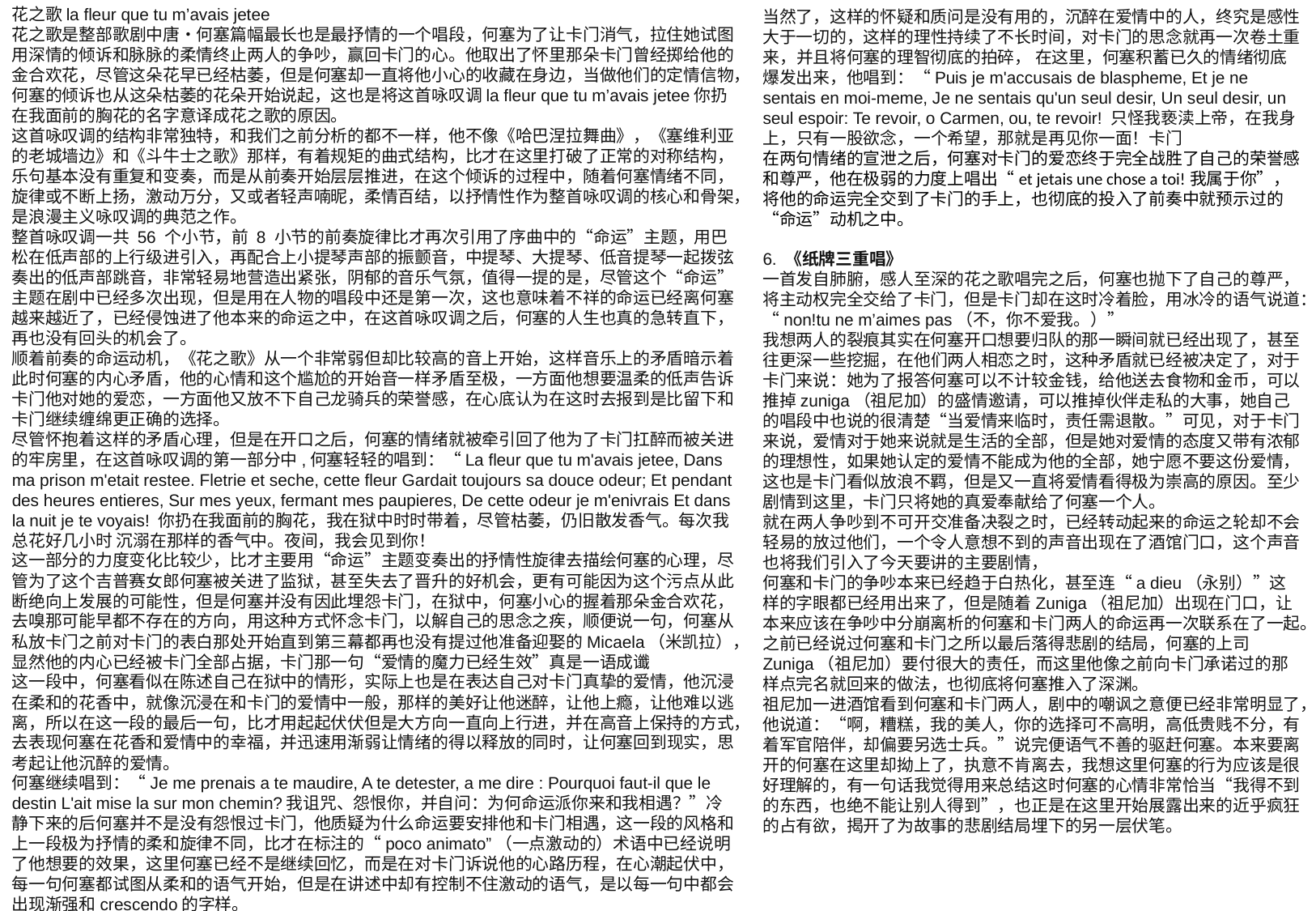

当然了，这样的怀疑和质问是没有用的，沉醉在爱情中的人，终究是感性大于一切的，这样的理性持续了不长时间，对卡门的思念就再一次卷土重来，并且将何塞的理智彻底的拍碎， 在这里，何塞积蓄已久的情绪彻底爆发出来，他唱到：“Puis je m'accusais de blaspheme, Et je ne sentais en moi-meme, Je ne sentais qu'un seul desir, Un seul desir, un seul espoir: Te revoir, o Carmen, ou, te revoir! 只怪我亵渎上帝，在我身上，只有一股欲念，一个希望，那就是再见你一面！卡门
在两句情绪的宣泄之后，何塞对卡门的爱恋终于完全战胜了自己的荣誉感和尊严，他在极弱的力度上唱出“et jetais une chose a toi!我属于你”，将他的命运完全交到了卡门的手上，也彻底的投入了前奏中就预示过的“命运”动机之中。

6. 《纸牌三重唱》
一首发自肺腑，感人至深的花之歌唱完之后，何塞也抛下了自己的尊严，将主动权完全交给了卡门，但是卡门却在这时冷着脸，用冰冷的语气说道：“non!tu ne m’aimes pas（不，你不爱我。）”
我想两人的裂痕其实在何塞开口想要归队的那一瞬间就已经出现了，甚至往更深一些挖掘，在他们两人相恋之时，这种矛盾就已经被决定了，对于卡门来说：她为了报答何塞可以不计较金钱，给他送去食物和金币，可以推掉zuniga（祖尼加）的盛情邀请，可以推掉伙伴走私的大事，她自己的唱段中也说的很清楚“当爱情来临时，责任需退散。”可见，对于卡门来说，爱情对于她来说就是生活的全部，但是她对爱情的态度又带有浓郁的理想性，如果她认定的爱情不能成为他的全部，她宁愿不要这份爱情，这也是卡门看似放浪不羁，但是又一直将爱情看得极为崇高的原因。至少剧情到这里，卡门只将她的真爱奉献给了何塞一个人。
就在两人争吵到不可开交准备决裂之时，已经转动起来的命运之轮却不会轻易的放过他们，一个令人意想不到的声音出现在了酒馆门口，这个声音也将我们引入了今天要讲的主要剧情，
何塞和卡门的争吵本来已经趋于白热化，甚至连“a dieu（永别）”这样的字眼都已经用出来了，但是随着Zuniga（祖尼加）出现在门口，让本来应该在争吵中分崩离析的何塞和卡门两人的命运再一次联系在了一起。之前已经说过何塞和卡门之所以最后落得悲剧的结局，何塞的上司Zuniga（祖尼加）要付很大的责任，而这里他像之前向卡门承诺过的那样点完名就回来的做法，也彻底将何塞推入了深渊。
祖尼加一进酒馆看到何塞和卡门两人，剧中的嘲讽之意便已经非常明显了，他说道：“啊，糟糕，我的美人，你的选择可不高明，高低贵贱不分，有着军官陪伴，却偏要另选士兵。”说完便语气不善的驱赶何塞。本来要离开的何塞在这里却拗上了，执意不肯离去，我想这里何塞的行为应该是很好理解的，有一句话我觉得用来总结这时何塞的心情非常恰当“我得不到的东西，也绝不能让别人得到”，也正是在这里开始展露出来的近乎疯狂的占有欲，揭开了为故事的悲剧结局埋下的另一层伏笔。
花之歌la fleur que tu m’avais jetee
花之歌是整部歌剧中唐•何塞篇幅最长也是最抒情的一个唱段，何塞为了让卡门消气，拉住她试图用深情的倾诉和脉脉的柔情终止两人的争吵，赢回卡门的心。他取出了怀里那朵卡门曾经掷给他的金合欢花，尽管这朵花早已经枯萎，但是何塞却一直将他小心的收藏在身边，当做他们的定情信物，何塞的倾诉也从这朵枯萎的花朵开始说起，这也是将这首咏叹调la fleur que tu m’avais jetee你扔在我面前的胸花的名字意译成花之歌的原因。
这首咏叹调的结构非常独特，和我们之前分析的都不一样，他不像《哈巴涅拉舞曲》，《塞维利亚的老城墙边》和《斗牛士之歌》那样，有着规矩的曲式结构，比才在这里打破了正常的对称结构，乐句基本没有重复和变奏，而是从前奏开始层层推进，在这个倾诉的过程中，随着何塞情绪不同，旋律或不断上扬，激动万分，又或者轻声喃昵，柔情百结，以抒情性作为整首咏叹调的核心和骨架，是浪漫主义咏叹调的典范之作。
整首咏叹调一共 56 个小节，前 8 小节的前奏旋律比才再次引用了序曲中的“命运”主题，用巴松在低声部的上行级进引入，再配合上小提琴声部的振颤音，中提琴、大提琴、低音提琴一起拨弦奏出的低声部跳音，非常轻易地营造出紧张，阴郁的音乐气氛，值得一提的是，尽管这个“命运”主题在剧中已经多次出现，但是用在人物的唱段中还是第一次，这也意味着不祥的命运已经离何塞越来越近了，已经侵蚀进了他本来的命运之中，在这首咏叹调之后，何塞的人生也真的急转直下，再也没有回头的机会了。
顺着前奏的命运动机，《花之歌》从一个非常弱但却比较高的音上开始，这样音乐上的矛盾暗示着此时何塞的内心矛盾，他的心情和这个尴尬的开始音一样矛盾至极，一方面他想要温柔的低声告诉卡门他对她的爱恋，一方面他又放不下自己龙骑兵的荣誉感，在心底认为在这时去报到是比留下和卡门继续缠绵更正确的选择。
尽管怀抱着这样的矛盾心理，但是在开口之后，何塞的情绪就被牵引回了他为了卡门扛醉而被关进的牢房里，在这首咏叹调的第一部分中,何塞轻轻的唱到：“La fleur que tu m'avais jetee, Dans ma prison m'etait restee. Fletrie et seche, cette fleur Gardait toujours sa douce odeur; Et pendant des heures entieres, Sur mes yeux, fermant mes paupieres, De cette odeur je m'enivrais Et dans la nuit je te voyais! 你扔在我面前的胸花，我在狱中时时带着，尽管枯萎，仍旧散发香气。每次我总花好几小时 沉溺在那样的香气中。夜间，我会见到你！
这一部分的力度变化比较少，比才主要用“命运”主题变奏出的抒情性旋律去描绘何塞的心理，尽管为了这个吉普赛女郎何塞被关进了监狱，甚至失去了晋升的好机会，更有可能因为这个污点从此断绝向上发展的可能性，但是何塞并没有因此埋怨卡门，在狱中，何塞小心的握着那朵金合欢花，去嗅那可能早都不存在的方向，用这种方式怀念卡门，以解自己的思念之疾，顺便说一句，何塞从私放卡门之前对卡门的表白那处开始直到第三幕都再也没有提过他准备迎娶的Micaela（米凯拉），显然他的内心已经被卡门全部占据，卡门那一句“爱情的魔力已经生效”真是一语成谶
这一段中，何塞看似在陈述自己在狱中的情形，实际上也是在表达自己对卡门真挚的爱情，他沉浸在柔和的花香中，就像沉浸在和卡门的爱情中一般，那样的美好让他迷醉，让他上瘾，让他难以逃离，所以在这一段的最后一句，比才用起起伏伏但是大方向一直向上行进，并在高音上保持的方式，去表现何塞在花香和爱情中的幸福，并迅速用渐弱让情绪的得以释放的同时，让何塞回到现实，思考起让他沉醉的爱情。
何塞继续唱到：“Je me prenais a te maudire, A te detester, a me dire : Pourquoi faut-il que le destin L'ait mise la sur mon chemin?我诅咒、怨恨你，并自问：为何命运派你来和我相遇？”冷静下来的后何塞并不是没有怨恨过卡门，他质疑为什么命运要安排他和卡门相遇，这一段的风格和上一段极为抒情的柔和旋律不同，比才在标注的“poco animato”（一点激动的）术语中已经说明了他想要的效果，这里何塞已经不是继续回忆，而是在对卡门诉说他的心路历程，在心潮起伏中，每一句何塞都试图从柔和的语气开始，但是在讲述中却有控制不住激动的语气，是以每一句中都会出现渐强和crescendo的字样。